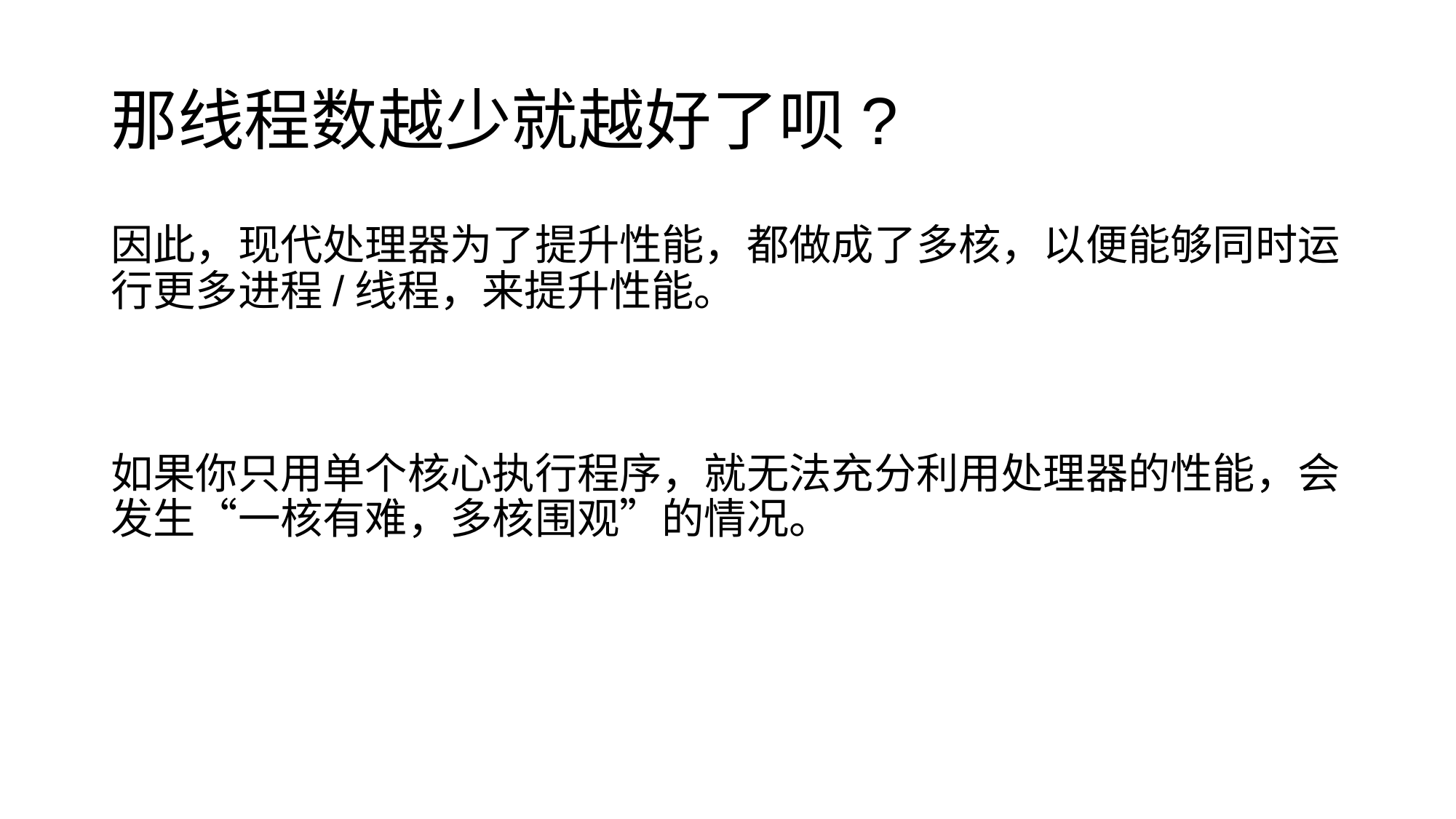

# 那线程数越少就越好了呗?
因此，现代处理器为了提升性能，都做成了多核，以便能够同时运行更多进程/线程，来提升性能。

如果你只用单个核心执行程序，就无法充分利用处理器的性能，会发生“一核有难，多核围观”的情况。